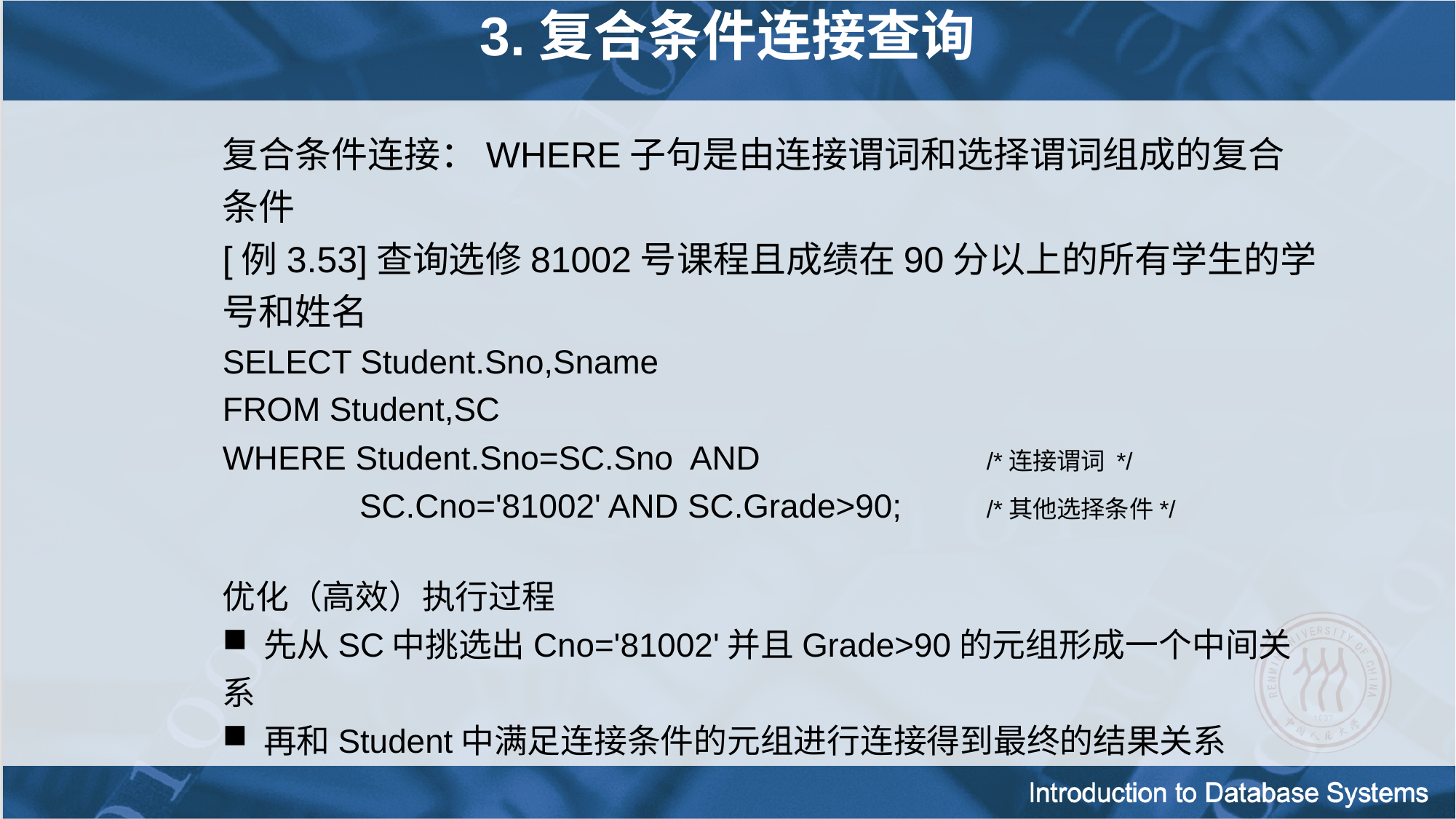

3.复合条件连接查询
复合条件连接：WHERE子句是由连接谓词和选择谓词组成的复合条件
[例3.53]查询选修81002号课程且成绩在90分以上的所有学生的学号和姓名
SELECT Student.Sno,Sname
FROM Student,SC
WHERE Student.Sno=SC.Sno  AND             	/*连接谓词 */
	   SC.Cno='81002' AND SC.Grade>90;	/*其他选择条件*/

优化（高效）执行过程
 先从SC中挑选出Cno='81002'并且Grade>90的元组形成一个中间关系
 再和Student中满足连接条件的元组进行连接得到最终的结果关系